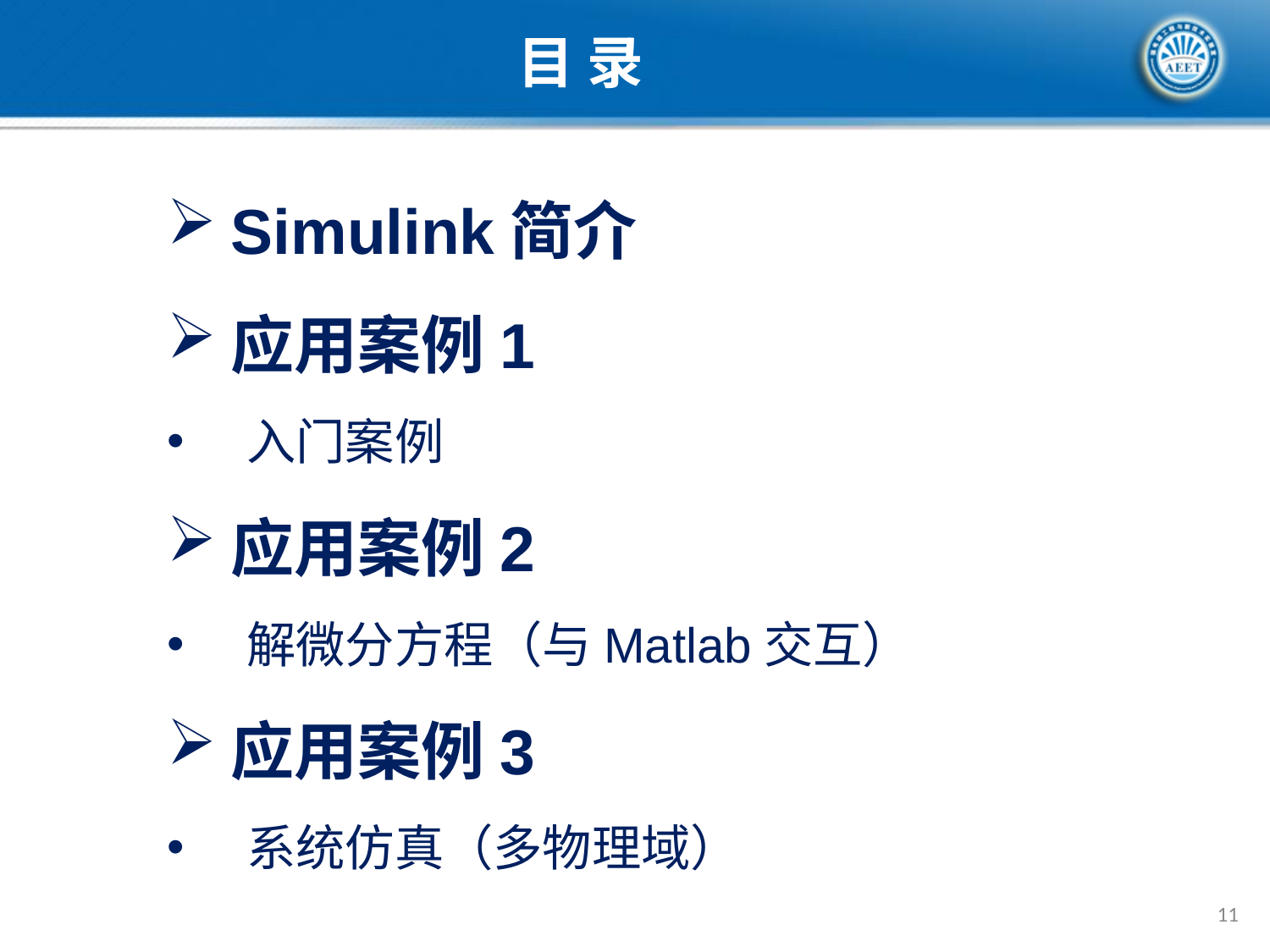

目 录
Simulink简介
应用案例1
入门案例
应用案例2
解微分方程（与Matlab交互）
应用案例3
系统仿真（多物理域）
11